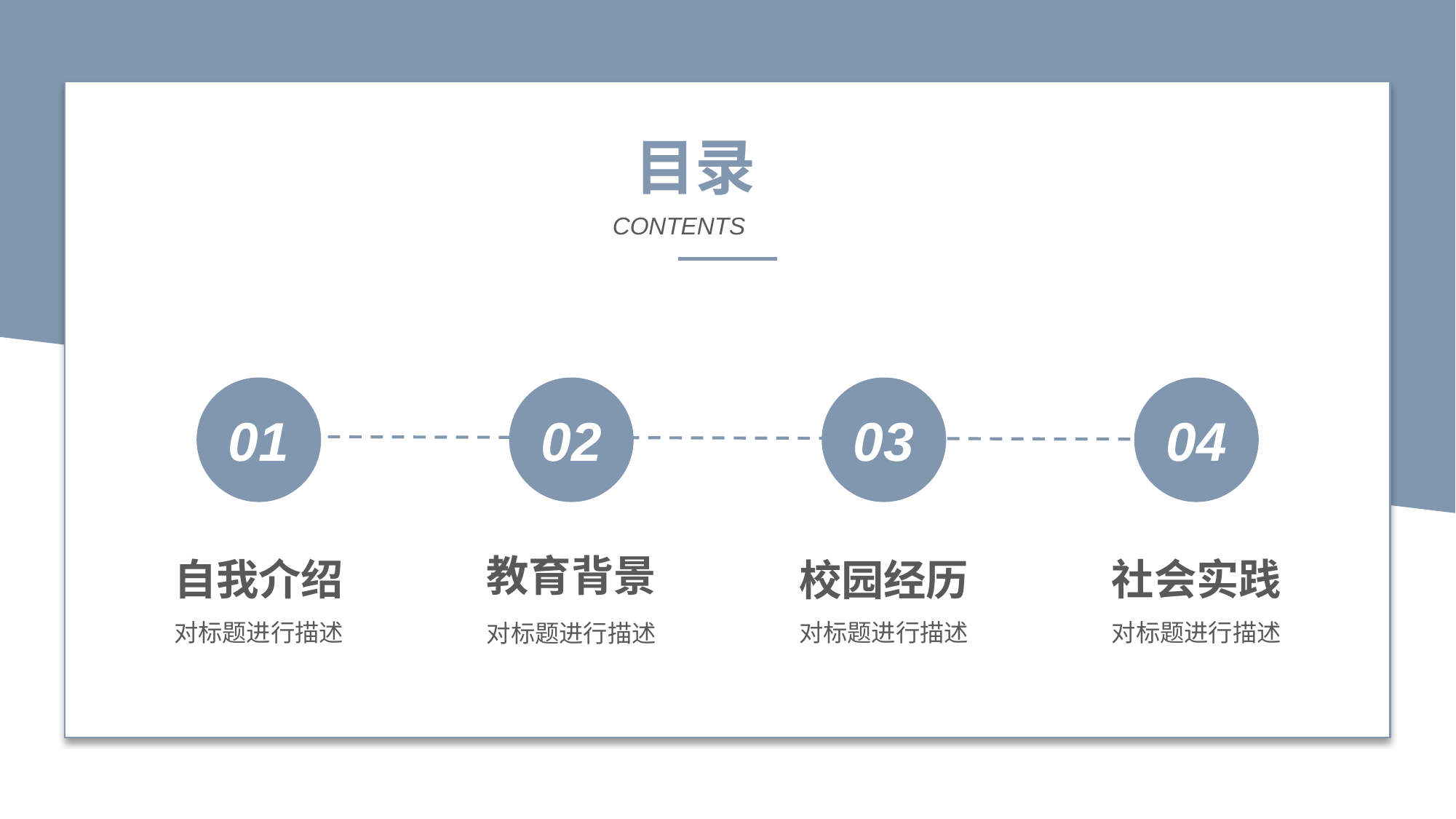

目录
contents

01
自我介绍
对标题进行描述

02
教育背景
对标题进行描述

03
校园经历
对标题进行描述

04
社会实践
对标题进行描述